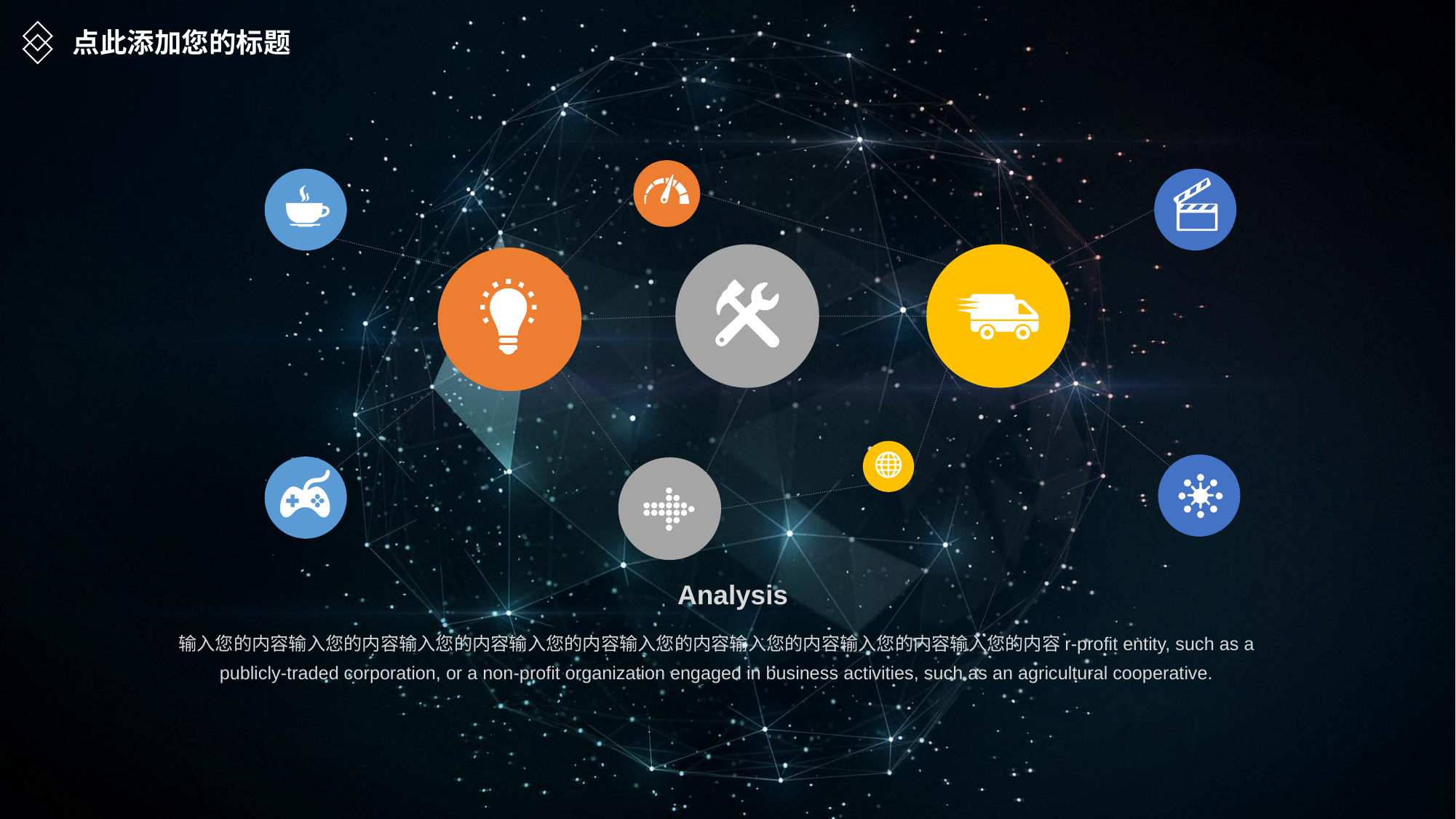

点此添加您的标题

Analysis
输入您的内容输入您的内容输入您的内容输入您的内容输入您的内容输入您的内容输入您的内容输入您的内容r-profit entity, such as a publicly-traded corporation, or a non-profit organization engaged in business activities, such as an agricultural cooperative.